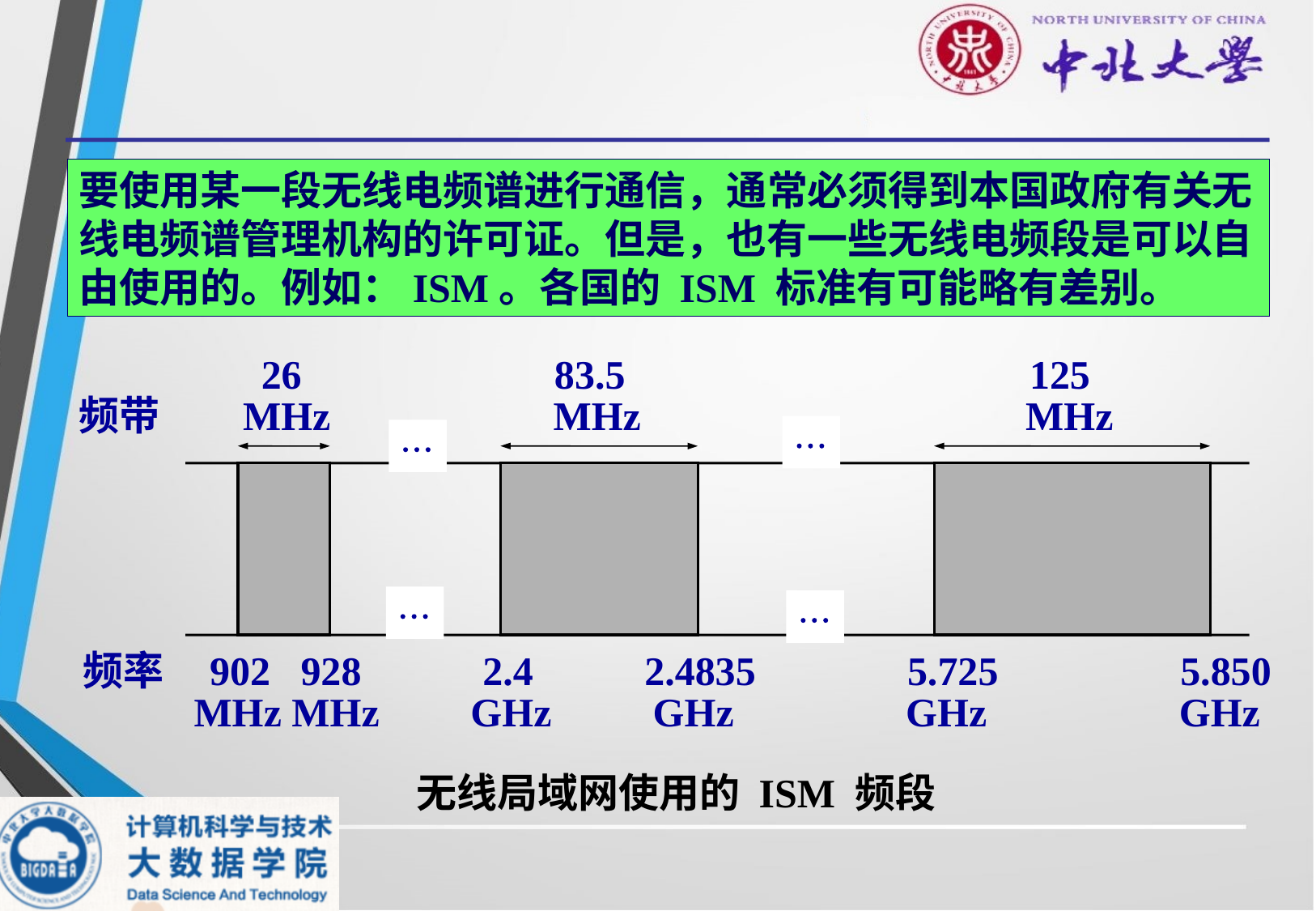

# 无线局域网使用的 ISM 频段
要使用某一段无线电频谱进行通信，通常必须得到本国政府有关无线电频谱管理机构的许可证。但是，也有一些无线电频段是可以自由使用的。例如：ISM。各国的 ISM 标准有可能略有差别。
                  26                         83.5                                        125
频带        MHz                      MHz                                      MHz
…
…

…
…

频率    902   928            2.4           2.4835               5.725                  5.850
           MHz MHz         GHz          GHz                 GHz                   GHz
无线局域网使用的 ISM 频段
39